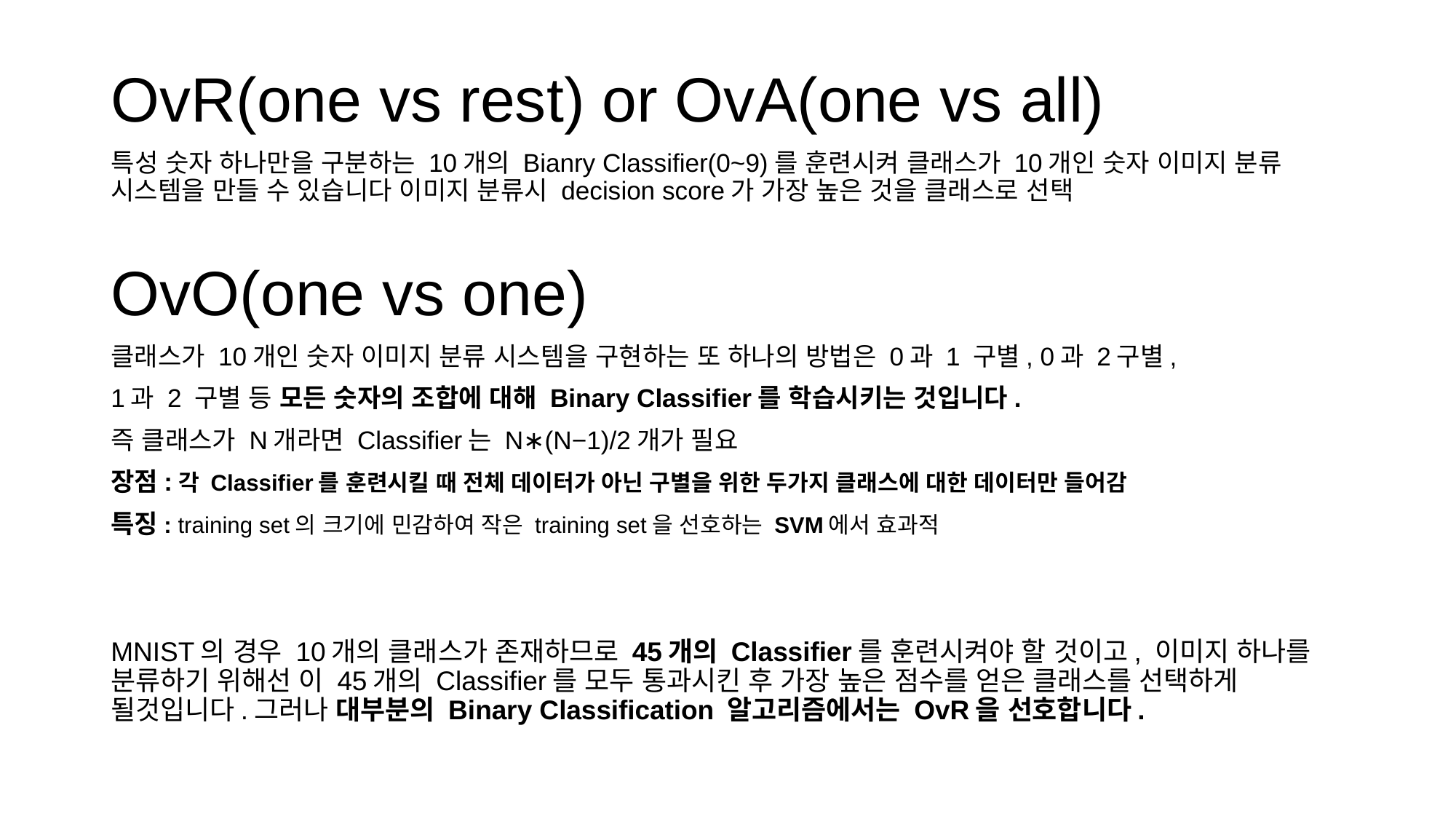

OvR(one vs rest) or OvA(one vs all)
특성 숫자 하나만을 구분하는 10개의 Bianry Classifier(0~9)를 훈련시켜 클래스가 10개인 숫자 이미지 분류 시스템을 만들 수 있습니다 이미지 분류시 decision score가 가장 높은 것을 클래스로 선택

OvO(one vs one)
클래스가 10개인 숫자 이미지 분류 시스템을 구현하는 또 하나의 방법은 0과 1 구별, 0과 2구별,
1과 2 구별 등 모든 숫자의 조합에 대해 Binary Classifier를 학습시키는 것입니다.
즉 클래스가 N개라면 Classifier는 N∗(N−1)/2개가 필요
장점:각 Classifier를 훈련시킬 때 전체 데이터가 아닌 구별을 위한 두가지 클래스에 대한 데이터만 들어감
특징: training set의 크기에 민감하여 작은 training set을 선호하는 SVM에서 효과적

MNIST의 경우 10개의 클래스가 존재하므로 45개의 Classifier를 훈련시켜야 할 것이고, 이미지 하나를 분류하기 위해선 이 45개의 Classifier를 모두 통과시킨 후 가장 높은 점수를 얻은 클래스를 선택하게 될것입니다.그러나 대부분의 Binary Classification 알고리즘에서는 OvR을 선호합니다.